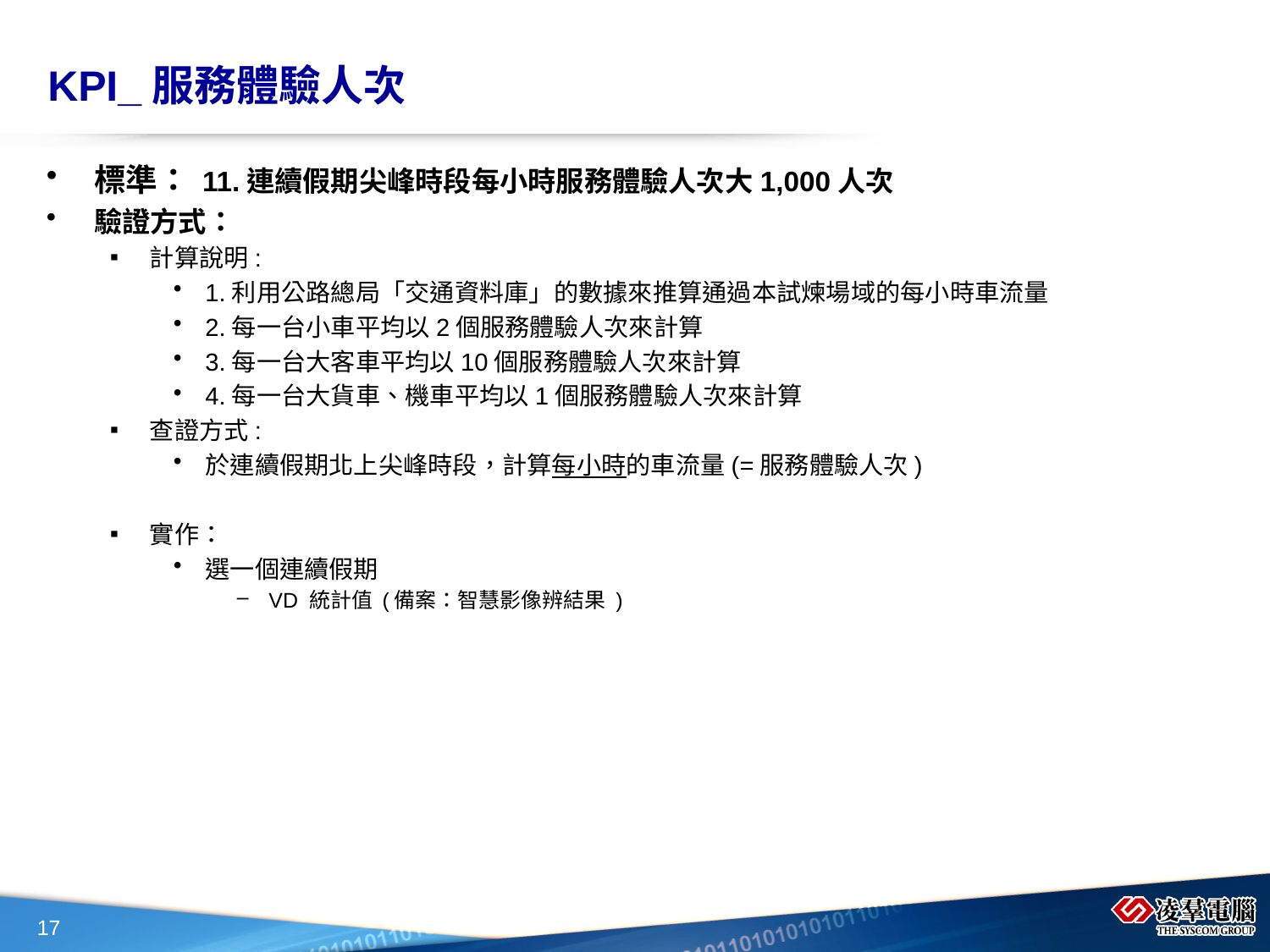

# KPI_服務體驗人次
標準： 11.連續假期尖峰時段每小時服務體驗人次大1,000人次
驗證方式：
計算說明:
1.利用公路總局「交通資料庫」的數據來推算通過本試煉場域的每小時車流量
2.每一台小車平均以2個服務體驗人次來計算
3.每一台大客車平均以10個服務體驗人次來計算
4.每一台大貨車、機車平均以1個服務體驗人次來計算
查證方式:
於連續假期北上尖峰時段，計算每小時的車流量(=服務體驗人次)

實作：
選一個連續假期
VD 統計值 (備案：智慧影像辨結果 )

17